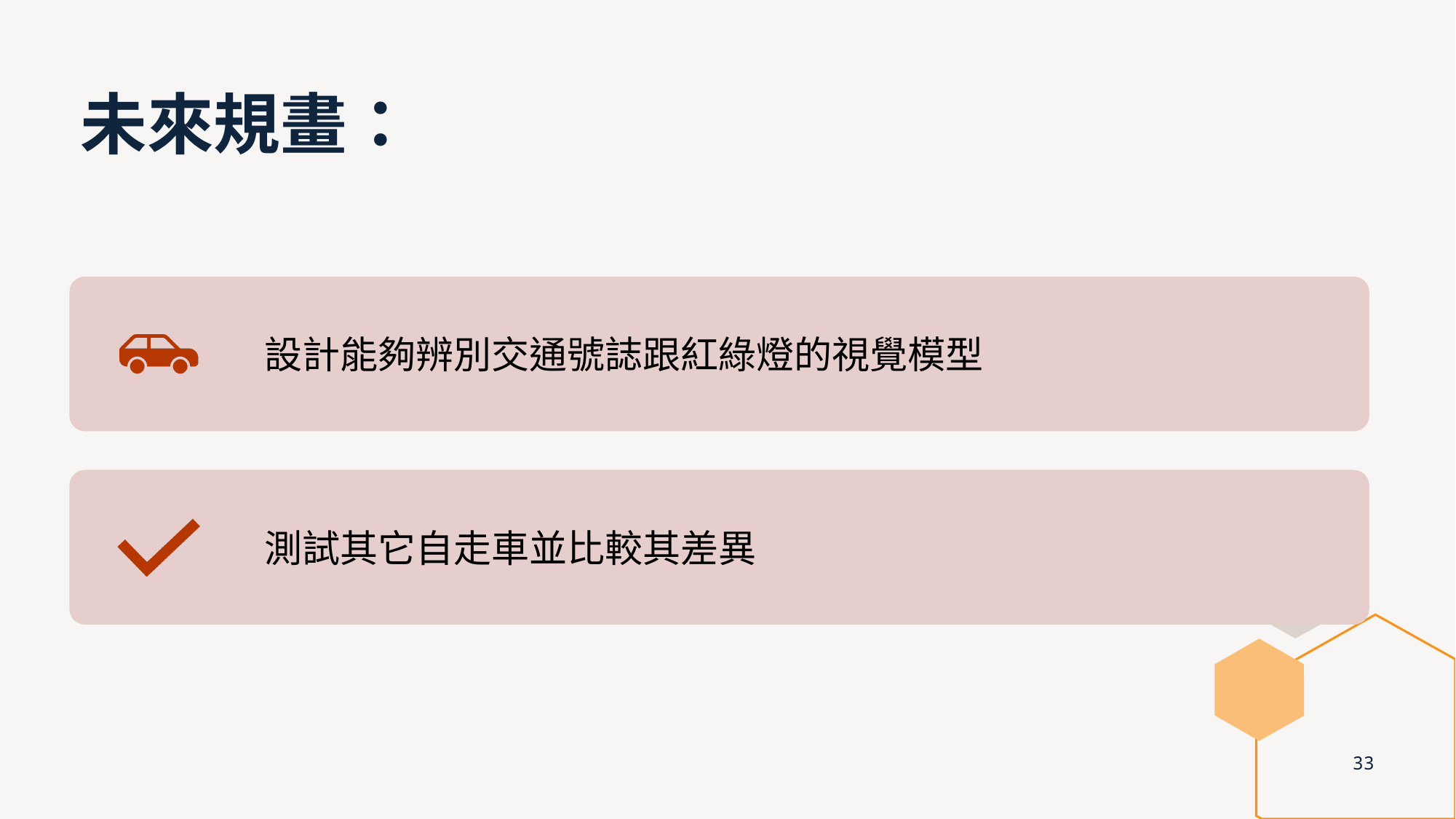

# 未來規畫：
設計能夠辨別交通號誌跟紅綠燈的視覺模型
測試其它自走車並比較其差異

33